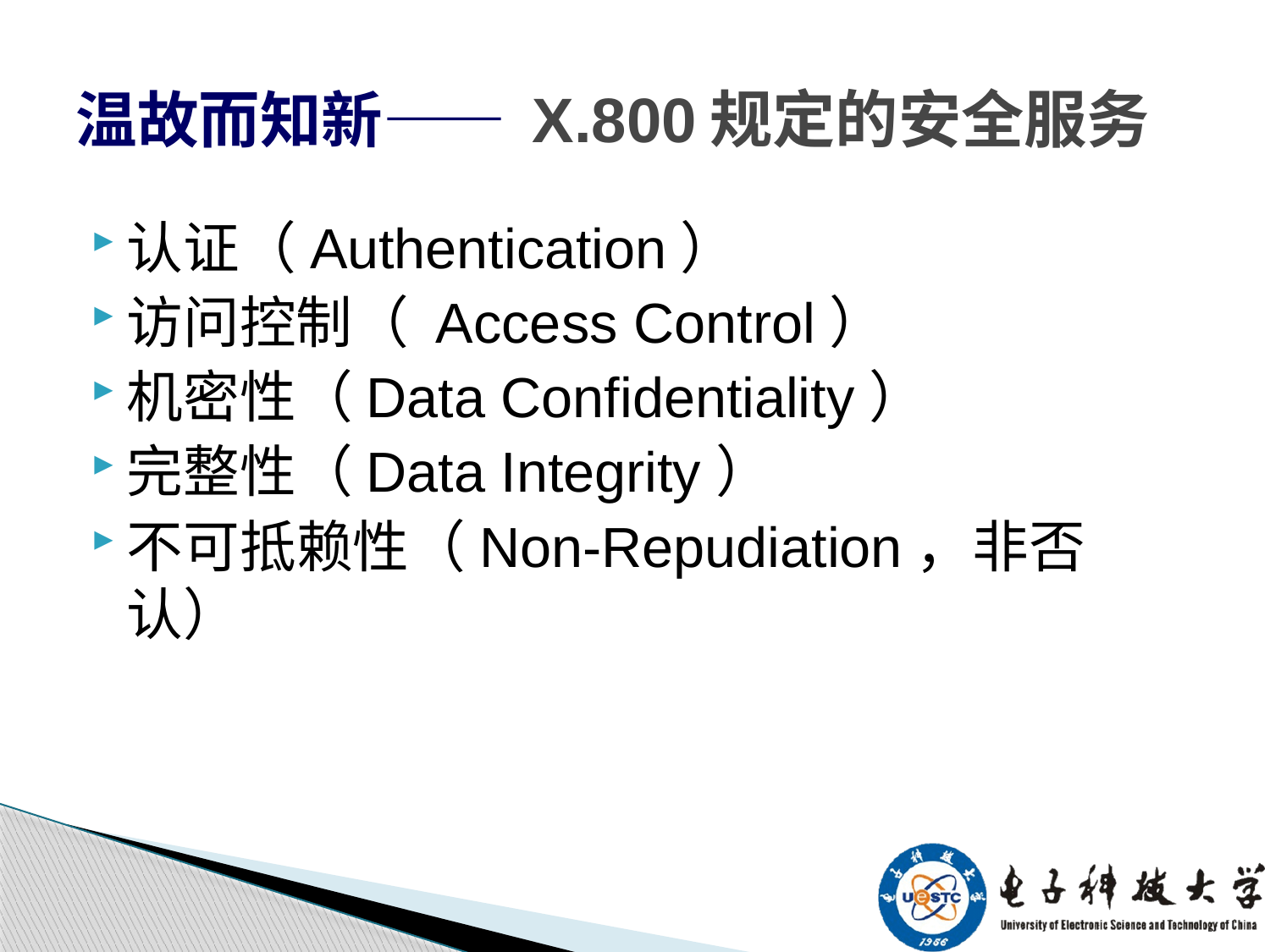

# 温故而知新—— X.800规定的安全服务
认证（Authentication）
访问控制（ Access Control）
机密性（Data Confidentiality）
完整性（Data Integrity）
不可抵赖性（Non-Repudiation，非否认）